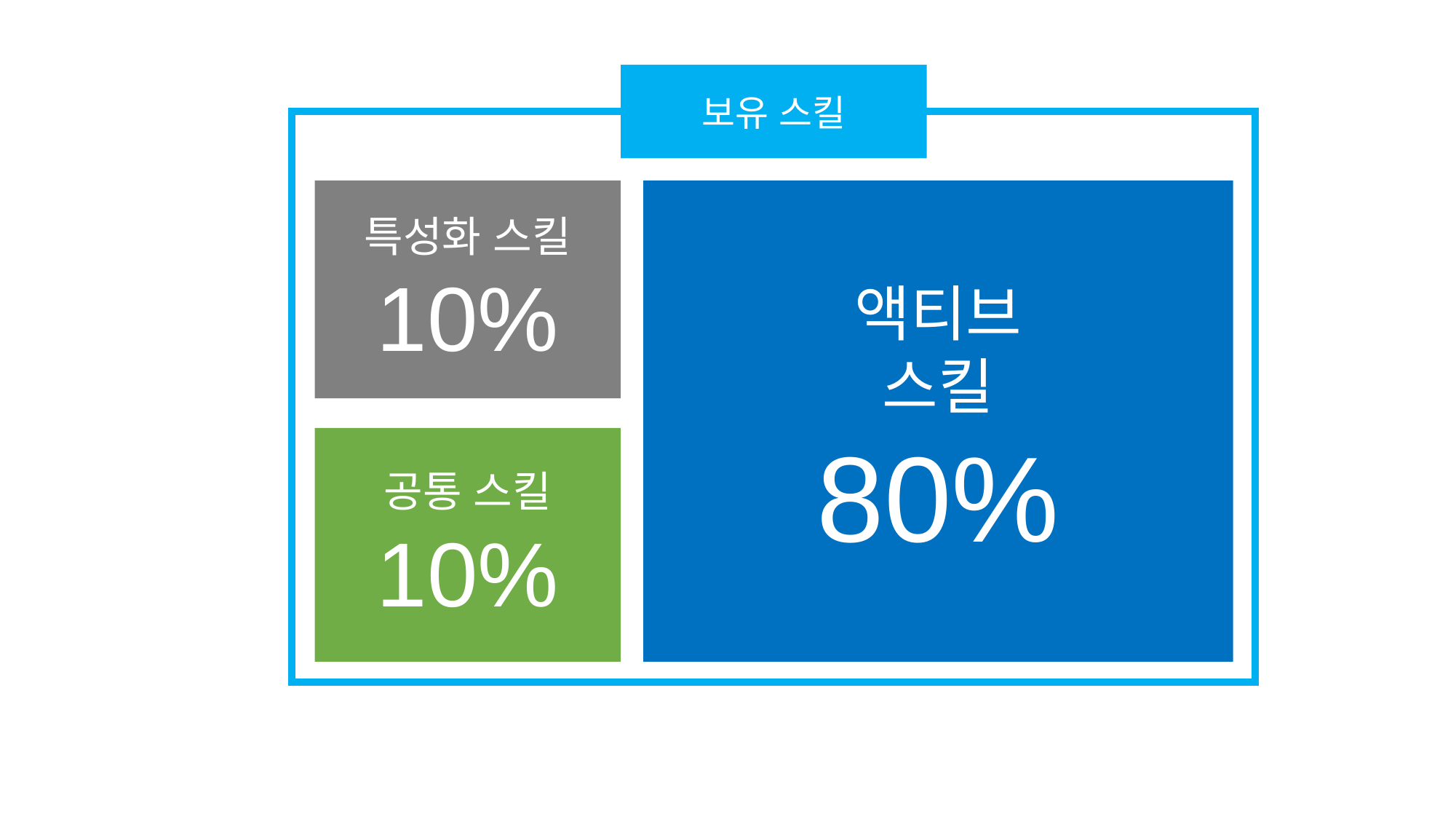

보유 스킬

액티브
스킬
80%
특성화 스킬
10%
공통 스킬
10%